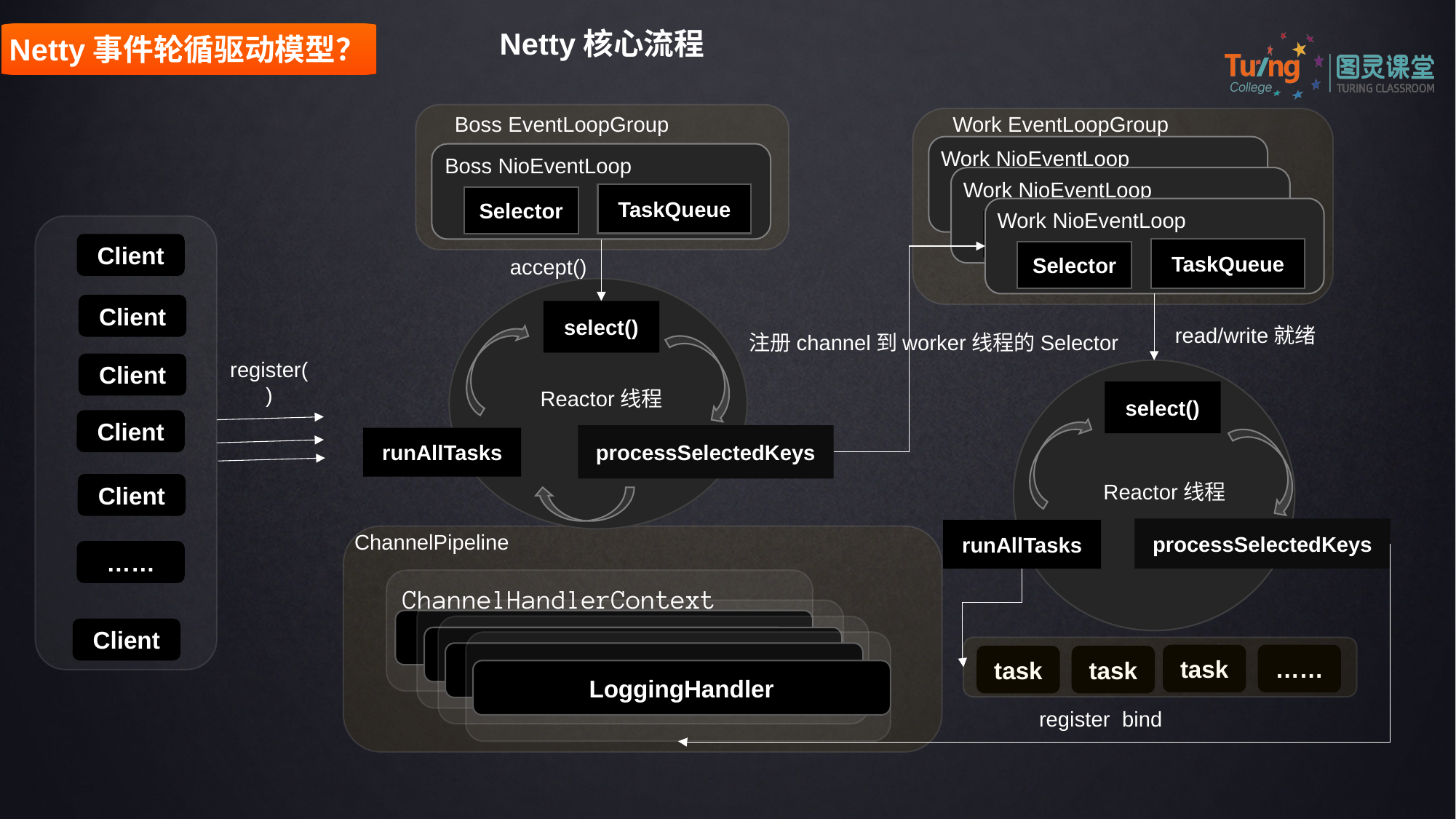

Netty核心流程
 Netty事件轮循驱动模型？

Boss EventLoopGroup
Work EventLoopGroup

Work NioEventLoop

Boss NioEventLoop

Work NioEventLoop
TaskQueue
Selector
TaskQueue
Selector

Work NioEventLoop
TaskQueue
Selector

Client
TaskQueue
Selector
accept()

Client
select()

read/write就绪
注册channel到worker线程的Selector

register()
Client

Reactor线程
select()

Client

processSelectedKeys
runAllTasks

Reactor线程
Client
processSelectedKeys
runAllTasks
ChannelPipeline

……
ChannelHandlerContext

Client
LoggingHandler

LoggingHandler
task
……
task
task
LoggingHandler
register  bind